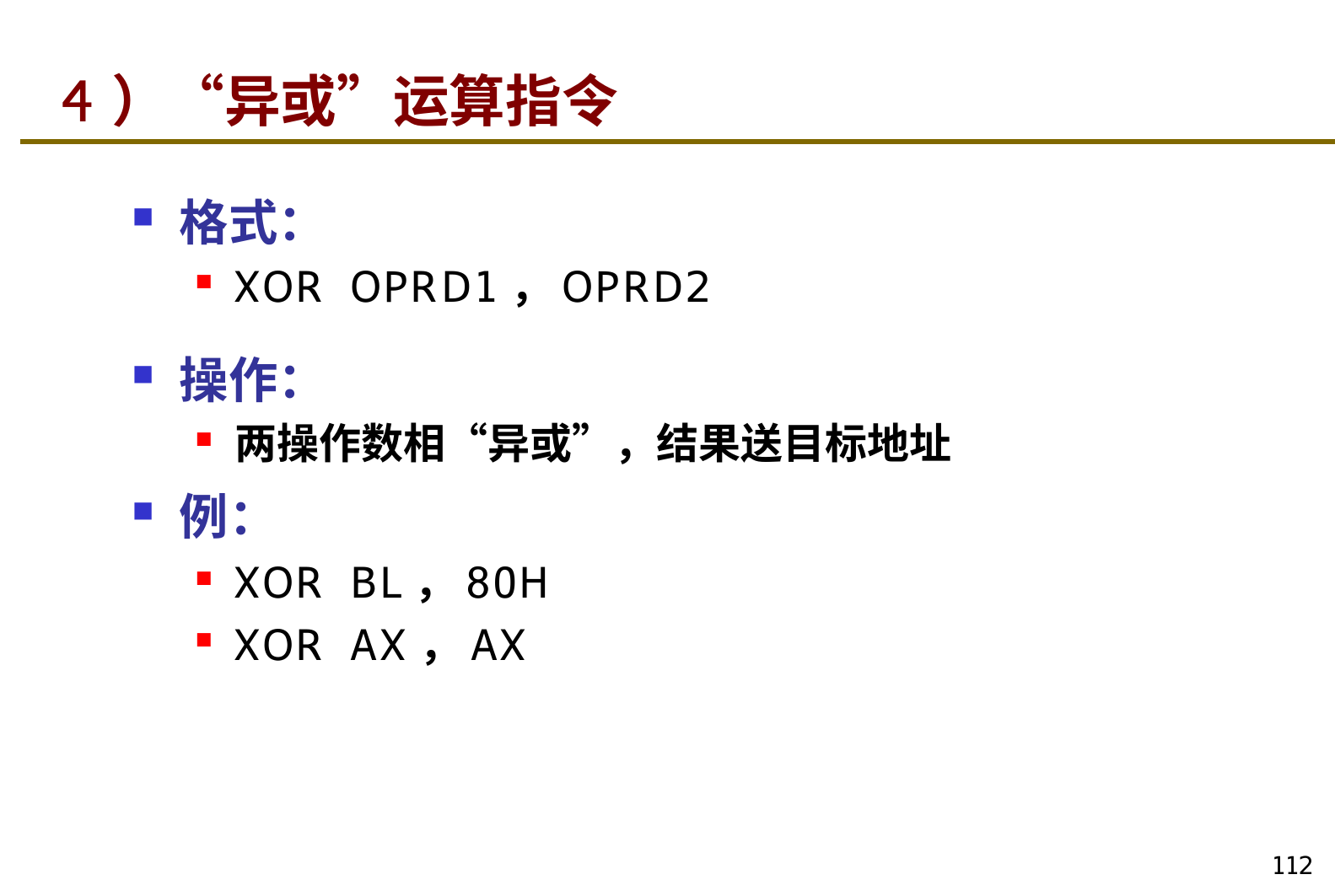

# 4）“异或”运算指令
格式：
XOR  OPRD1，OPRD2
操作：
两操作数相“异或”，结果送目标地址
例：
XOR  BL，80H
XOR  AX，AX
112